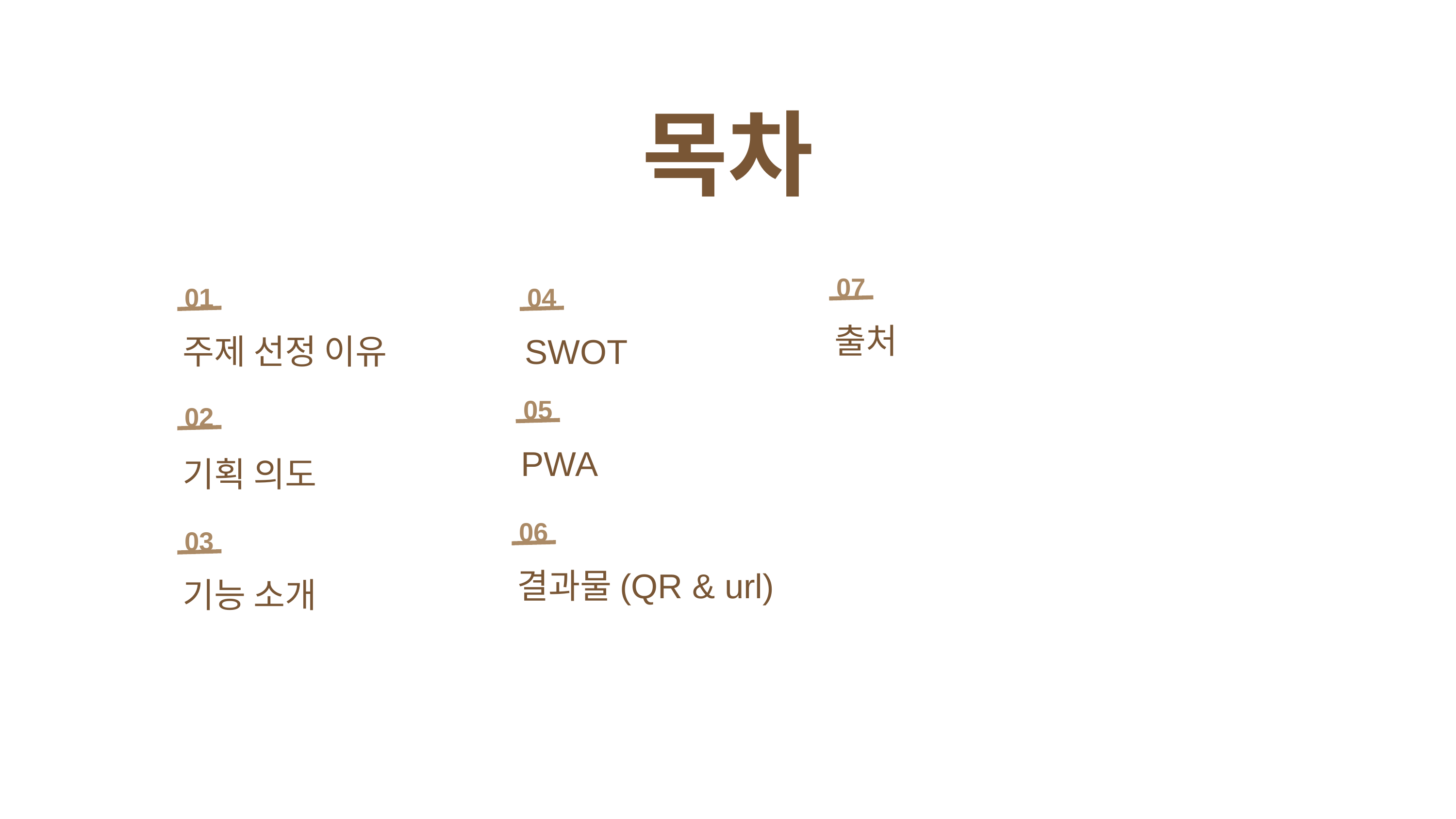

목차

07

출처

01

주제 선정 이유

04

SWOT

05

PWA

02

기획 의도

06

결과물(QR & url)

03

기능 소개